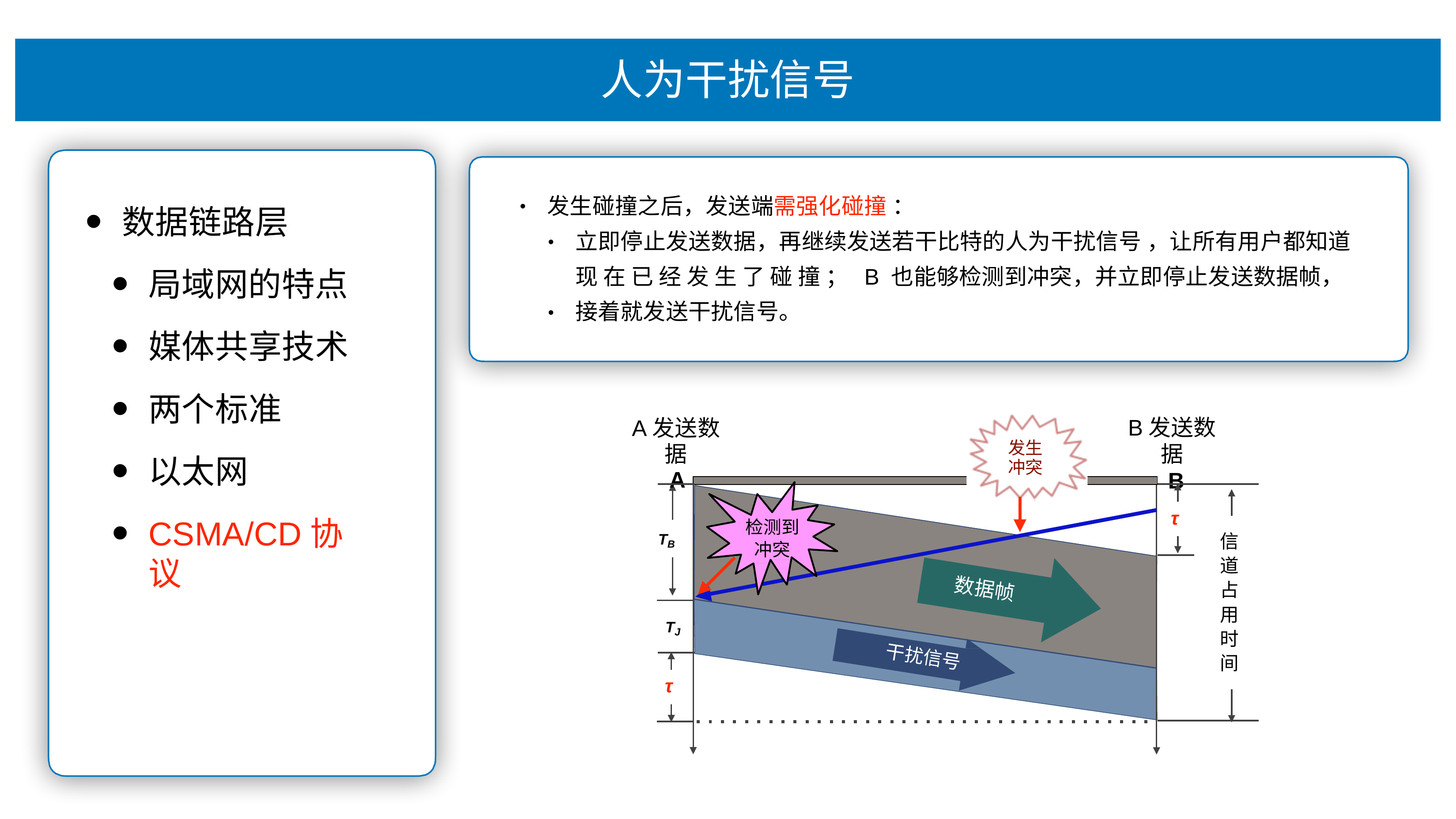

# ⼈为⼲扰信号

发⽣碰撞之后，发送端需强化碰撞 ：
•
数据链路层
局域⽹的特点
媒体共享技术
两个标准
以太⽹
CSMA/CD协议
⽴即停⽌发送数据，再继续发送若⼲⽐特的⼈为⼲扰信号 ，让所有⽤户都知道 现 在 已 经 发 ⽣ 了 碰 撞 ；  B 也能够检测到冲突，并⽴即停⽌发送数据帧，接着就发送⼲扰信号。
•
•
B发送数据
B

A发送数据
A
发⽣ 冲突
开始
冲突

τ

检测到 冲突

TB
信 道 占
⽤ 时 间

数据帧

TJ

⼲扰信号

τ